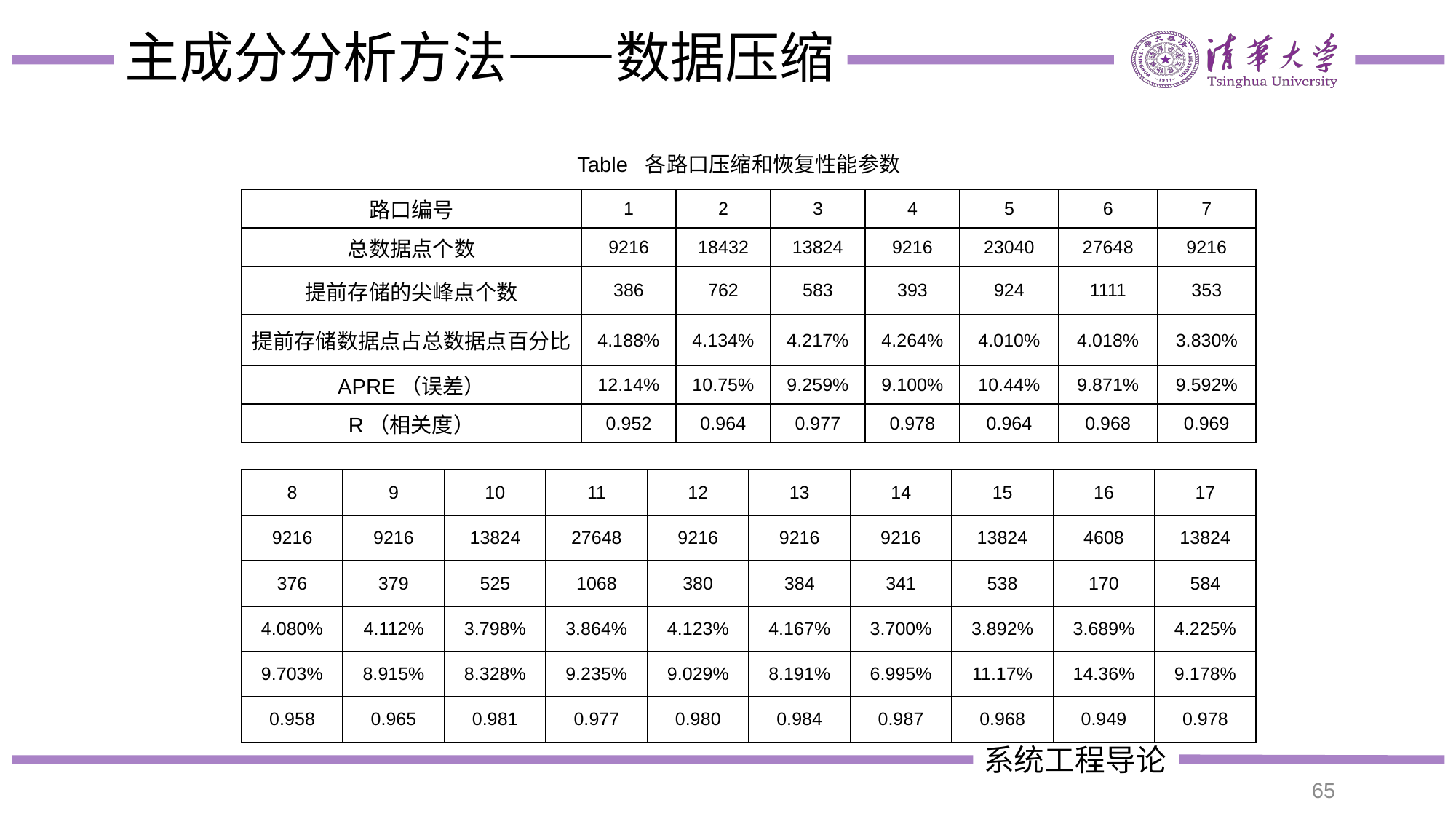

# 主成分分析方法——数据压缩
Table  各路口压缩和恢复性能参数
| 路口编号 | 1 | 2 | 3 | 4 | 5 | 6 | 7 |
| --- | --- | --- | --- | --- | --- | --- | --- |
| 总数据点个数 | 9216 | 18432 | 13824 | 9216 | 23040 | 27648 | 9216 |
| 提前存储的尖峰点个数 | 386 | 762 | 583 | 393 | 924 | 1111 | 353 |
| 提前存储数据点占总数据点百分比 | 4.188% | 4.134% | 4.217% | 4.264% | 4.010% | 4.018% | 3.830% |
| APRE（误差） | 12.14% | 10.75% | 9.259% | 9.100% | 10.44% | 9.871% | 9.592% |
| R（相关度） | 0.952 | 0.964 | 0.977 | 0.978 | 0.964 | 0.968 | 0.969 |
| 8 | 9 | 10 | 11 | 12 | 13 | 14 | 15 | 16 | 17 |
| --- | --- | --- | --- | --- | --- | --- | --- | --- | --- |
| 9216 | 9216 | 13824 | 27648 | 9216 | 9216 | 9216 | 13824 | 4608 | 13824 |
| 376 | 379 | 525 | 1068 | 380 | 384 | 341 | 538 | 170 | 584 |
| 4.080% | 4.112% | 3.798% | 3.864% | 4.123% | 4.167% | 3.700% | 3.892% | 3.689% | 4.225% |
| 9.703% | 8.915% | 8.328% | 9.235% | 9.029% | 8.191% | 6.995% | 11.17% | 14.36% | 9.178% |
| 0.958 | 0.965 | 0.981 | 0.977 | 0.980 | 0.984 | 0.987 | 0.968 | 0.949 | 0.978 |
65